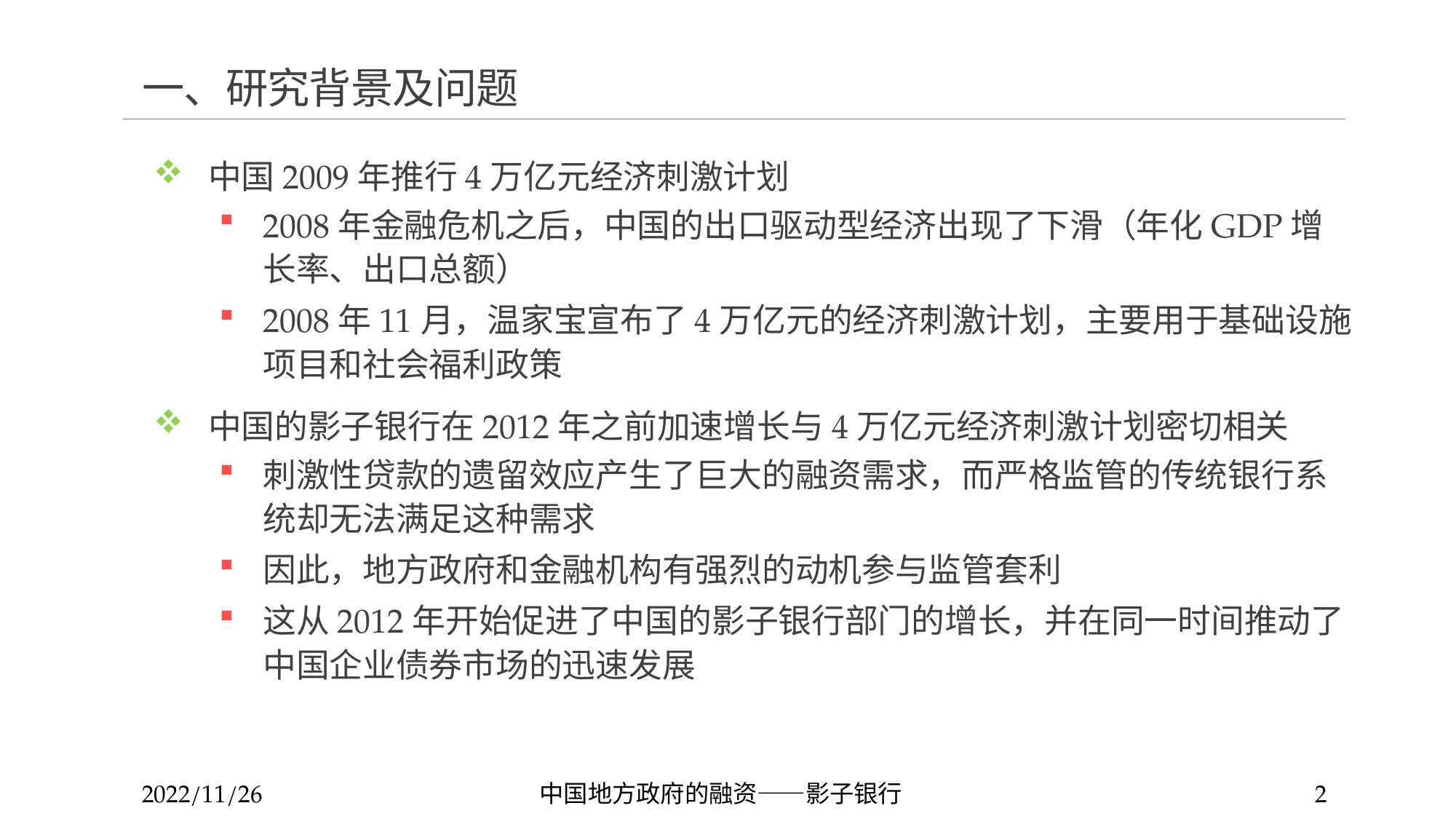

# 一、研究背景及问题
中国2009年推行4万亿元经济刺激计划
2008年金融危机之后，中国的出口驱动型经济出现了下滑（年化GDP增长率、出口总额）
2008年11月，温家宝宣布了4万亿元的经济刺激计划，主要用于基础设施项目和社会福利政策
中国的影子银行在2012年之前加速增长与4万亿元经济刺激计划密切相关
刺激性贷款的遗留效应产生了巨大的融资需求，而严格监管的传统银行系统却无法满足这种需求
因此，地方政府和金融机构有强烈的动机参与监管套利
这从2012年开始促进了中国的影子银行部门的增长，并在同一时间推动了中国企业债券市场的迅速发展
2022/11/26
中国地方政府的融资——影子银行
2